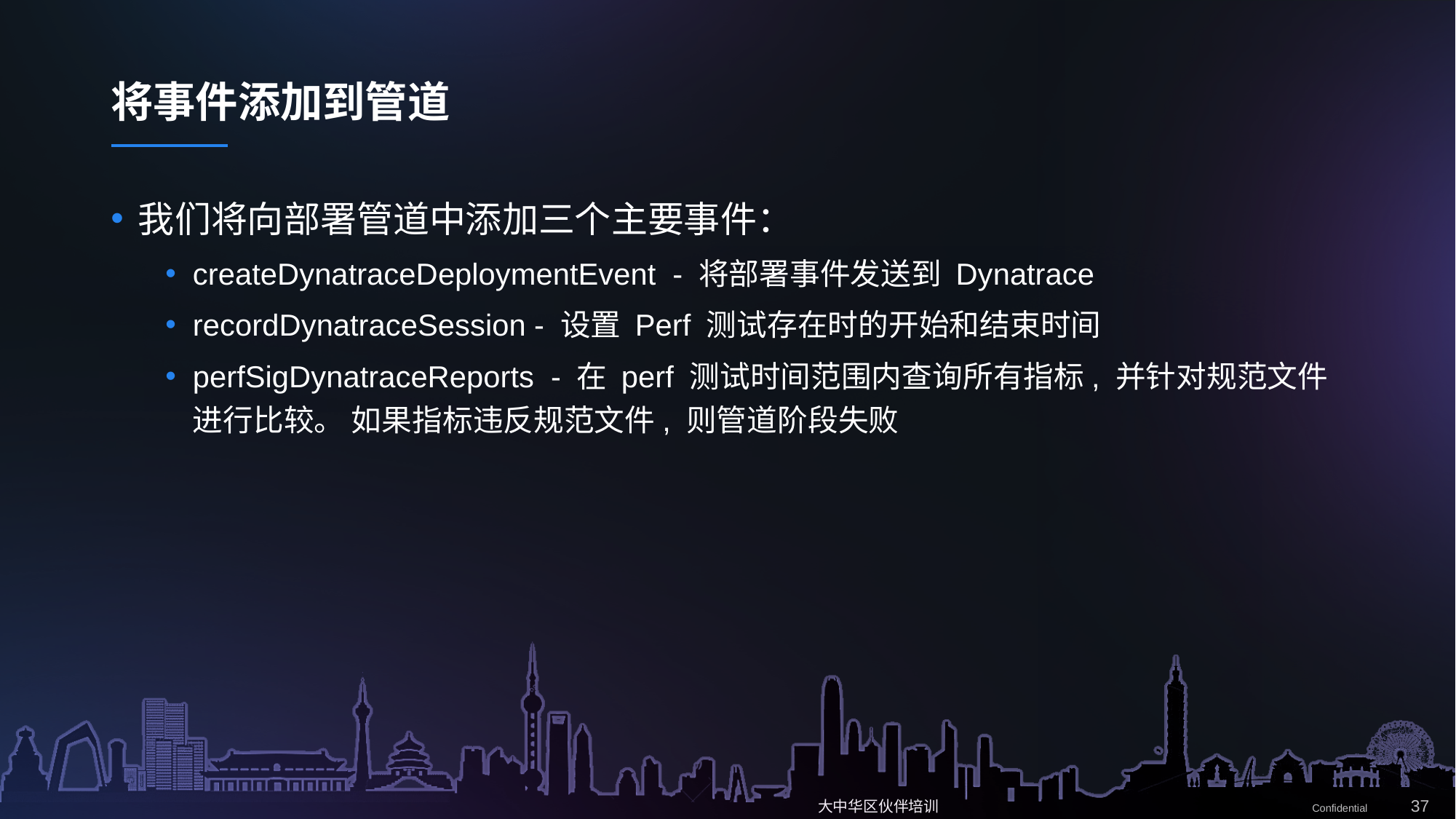

# 将事件添加到管道
我们将向部署管道中添加三个主要事件：
createDynatraceDeploymentEvent  - 将部署事件发送到 Dynatrace
recordDynatraceSession - 设置 Perf 测试存在时的开始和结束时间
perfSigDynatraceReports  - 在 perf 测试时间范围内查询所有指标, 并针对规范文件进行比较。 如果指标违反规范文件, 则管道阶段失败